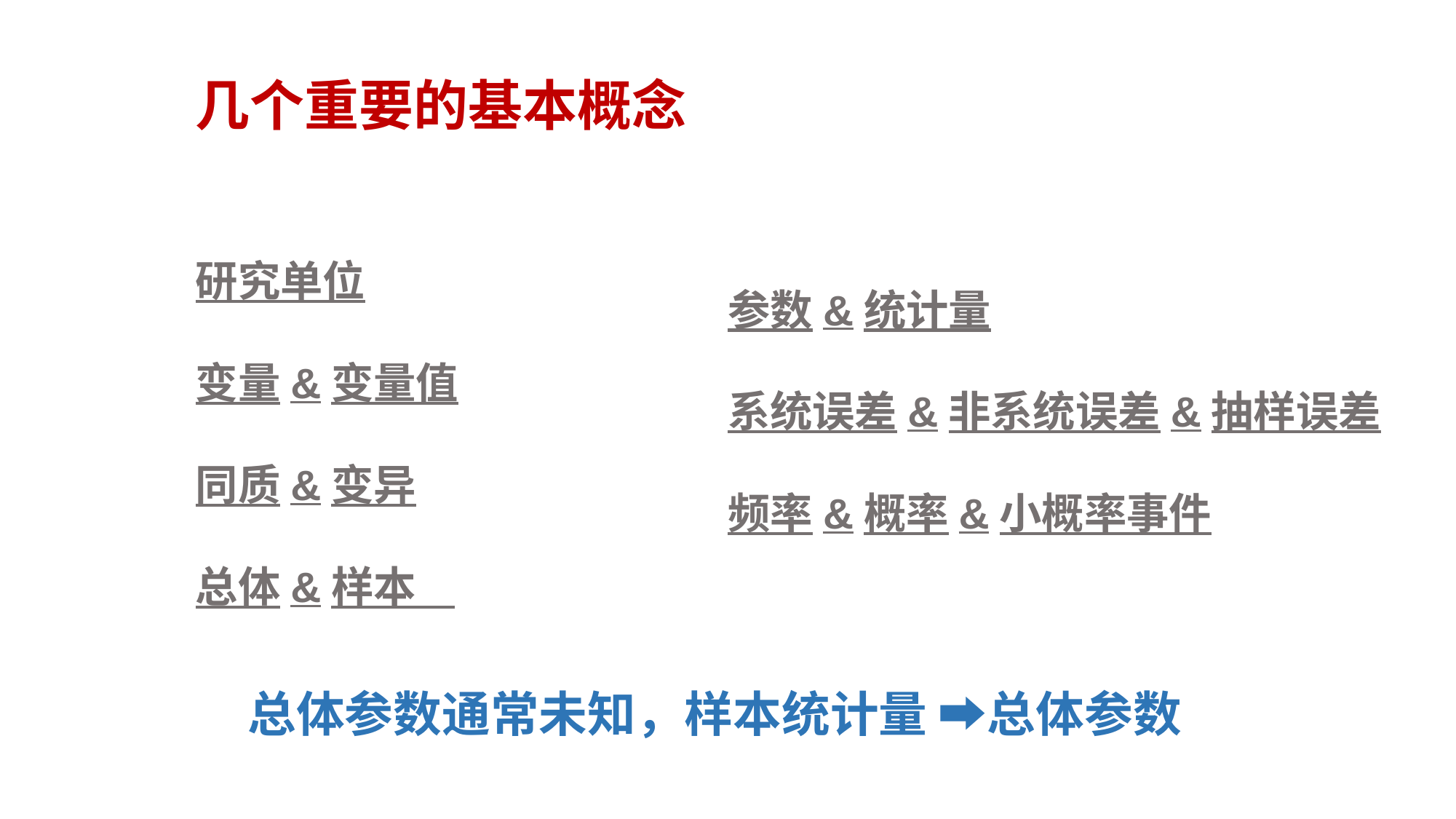

几个重要的基本概念
研究单位
变量&变量值
同质&变异
总体&样本
参数&统计量
系统误差&非系统误差&抽样误差
频率&概率&小概率事件
总体参数通常未知，样本统计量 ➡️总体参数